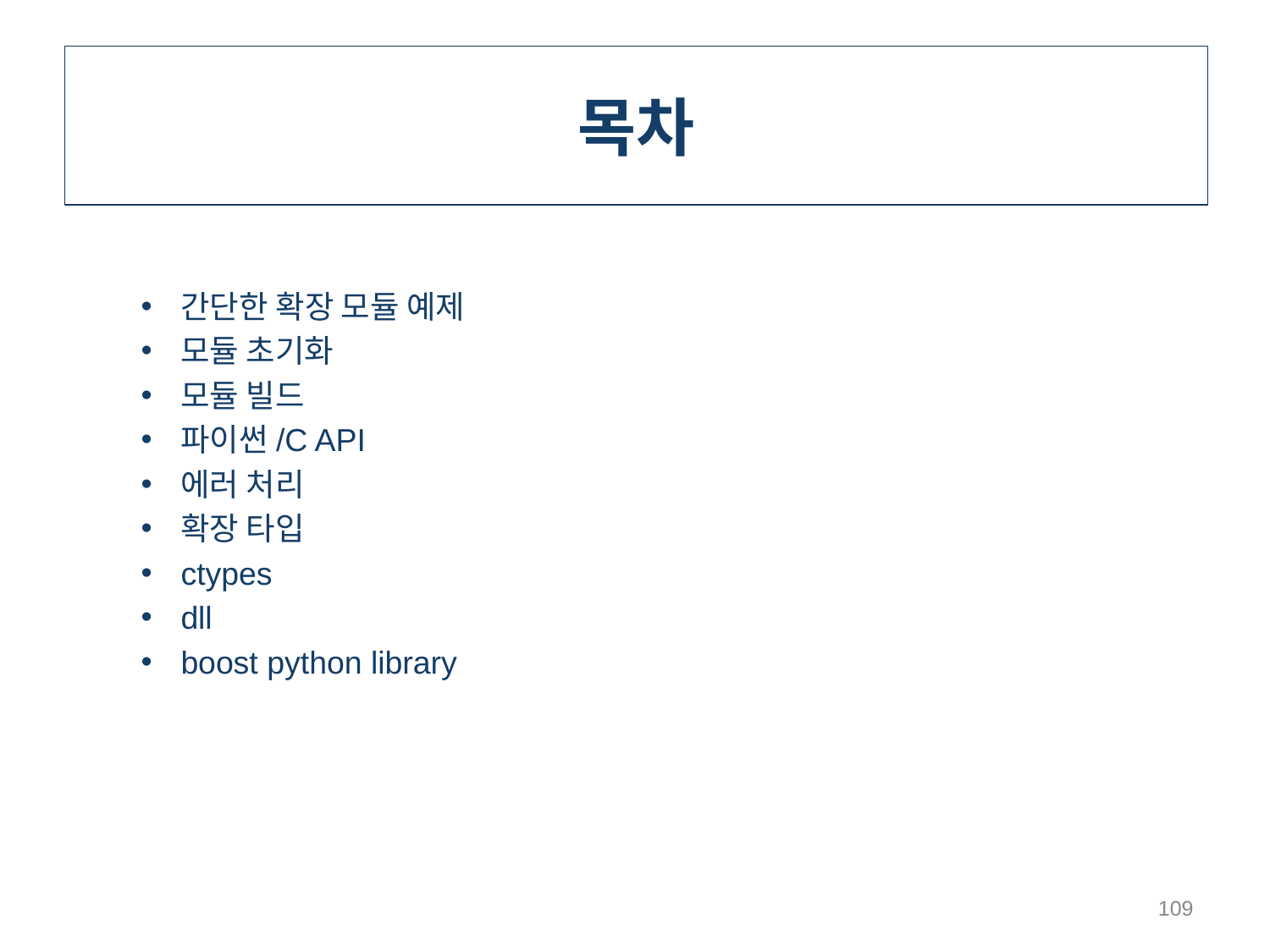

# 목차

간단한 확장 모듈 예제
모듈 초기화
모듈 빌드
파이썬/C API
에러 처리
확장 타입
ctypes
dll
boost python library

109